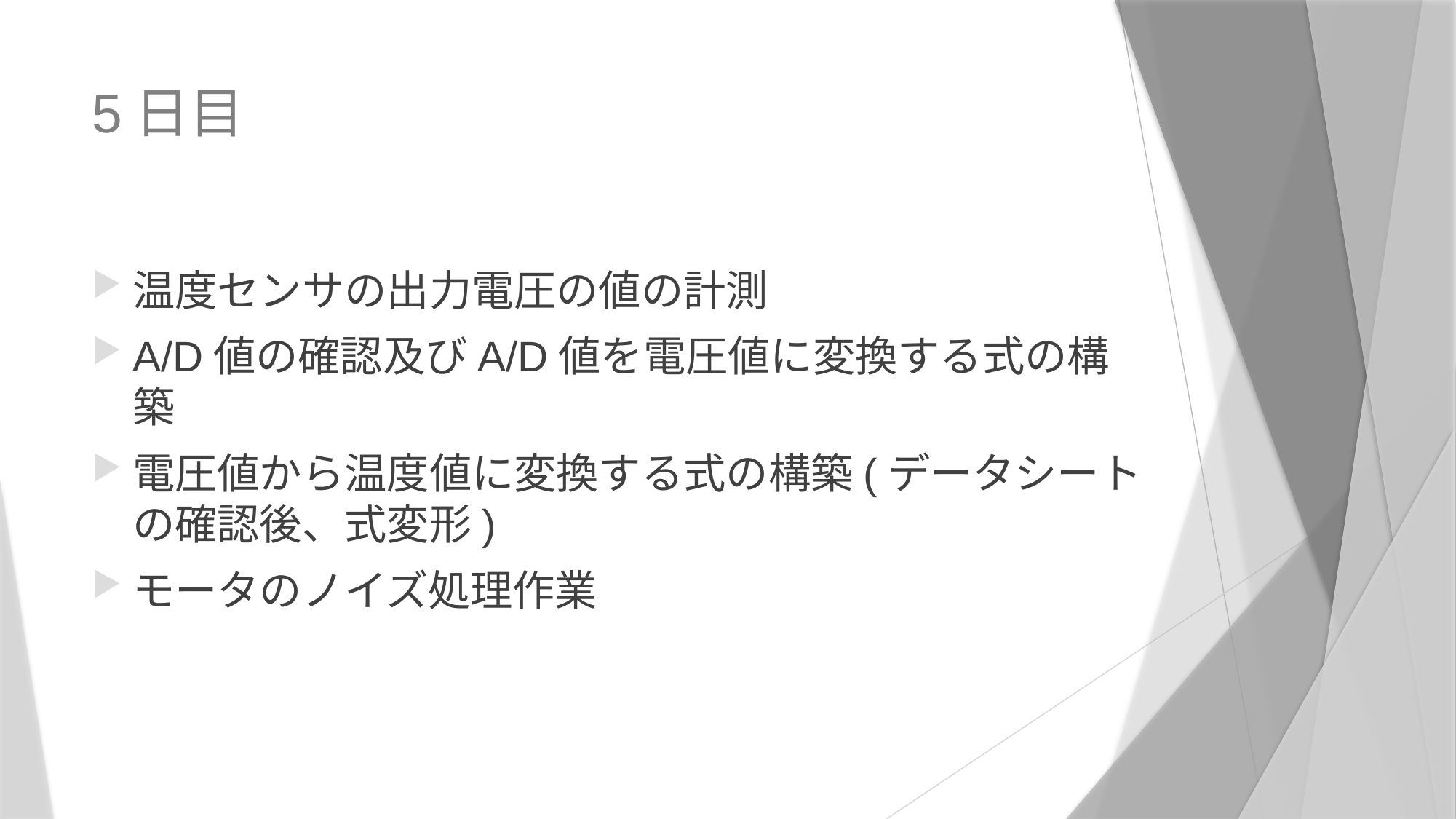

# 5日目
温度センサの出力電圧の値の計測
A/D値の確認及びA/D値を電圧値に変換する式の構築
電圧値から温度値に変換する式の構築(データシートの確認後、式変形)
モータのノイズ処理作業